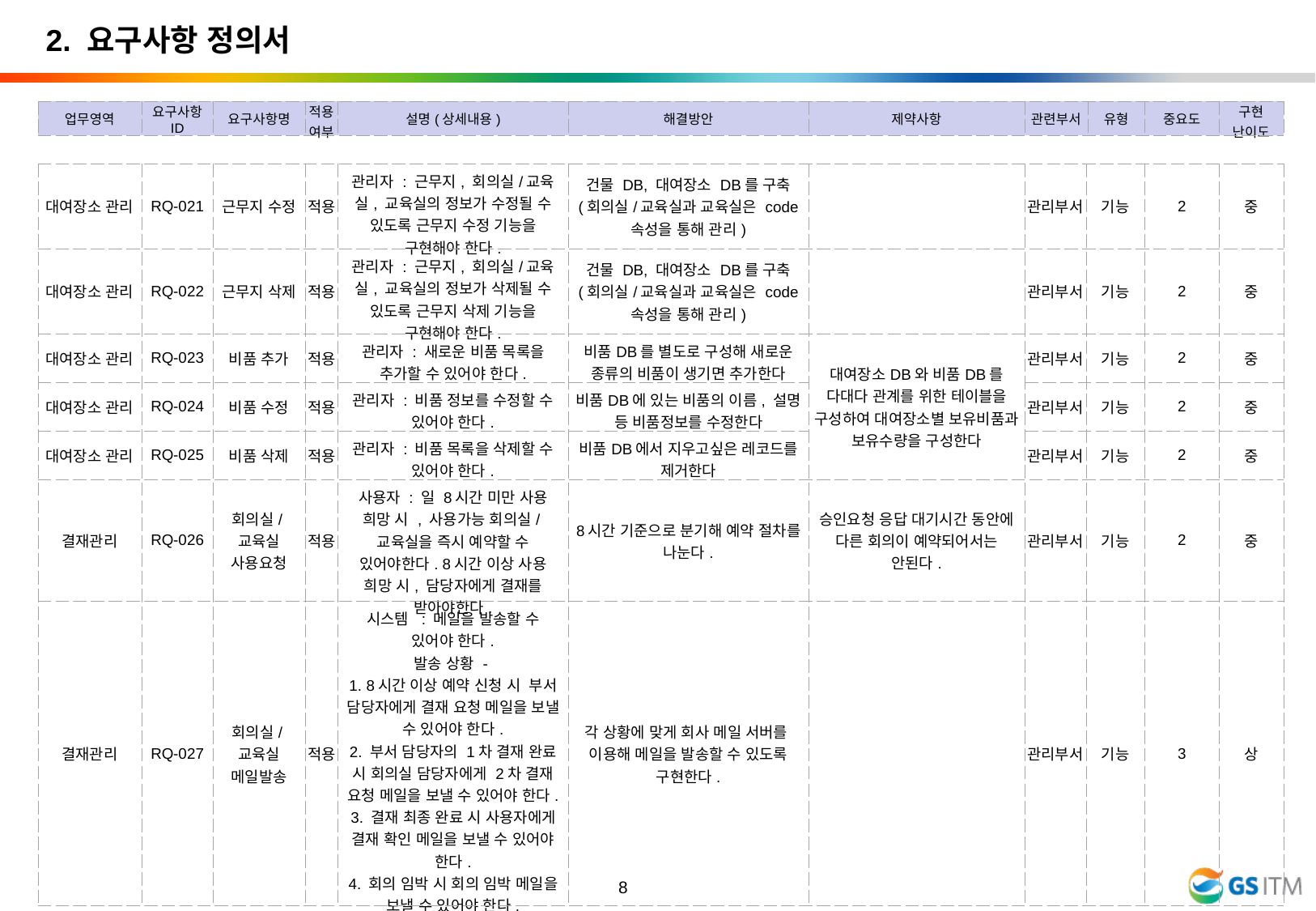

2. 요구사항 정의서
| 업무영역 | 요구사항 ID | 요구사항명 | 적용여부 | 설명(상세내용) | 해결방안 | 제약사항 | 관련부서 | 유형 | 중요도 | 구현 난이도 |
| --- | --- | --- | --- | --- | --- | --- | --- | --- | --- | --- |
| 대여장소 관리 | RQ-021 | 근무지 수정 | 적용 | 관리자 : 근무지, 회의실/교육실, 교육실의 정보가 수정될 수 있도록 근무지 수정 기능을 구현해야 한다. | 건물 DB, 대여장소 DB를 구축 (회의실/교육실과 교육실은 code 속성을 통해 관리) |  | 관리부서 | 기능 | 2 | 중 |
| --- | --- | --- | --- | --- | --- | --- | --- | --- | --- | --- |
| 대여장소 관리 | RQ-022 | 근무지 삭제 | 적용 | 관리자 : 근무지, 회의실/교육실, 교육실의 정보가 삭제될 수 있도록 근무지 삭제 기능을 구현해야 한다. | 건물 DB, 대여장소 DB를 구축 (회의실/교육실과 교육실은 code 속성을 통해 관리) |  | 관리부서 | 기능 | 2 | 중 |
| 대여장소 관리 | RQ-023 | 비품 추가 | 적용 | 관리자 : 새로운 비품 목록을 추가할 수 있어야 한다. | 비품DB를 별도로 구성해 새로운 종류의 비품이 생기면 추가한다 | 대여장소DB와 비품DB를 다대다 관계를 위한 테이블을 구성하여 대여장소별 보유비품과 보유수량을 구성한다 | 관리부서 | 기능 | 2 | 중 |
| 대여장소 관리 | RQ-024 | 비품 수정 | 적용 | 관리자 : 비품 정보를 수정할 수 있어야 한다. | 비품DB에 있는 비품의 이름, 설명 등 비품정보를 수정한다 |  | 관리부서 | 기능 | 2 | 중 |
| 대여장소 관리 | RQ-025 | 비품 삭제 | 적용 | 관리자 : 비품 목록을 삭제할 수 있어야 한다. | 비품DB에서 지우고싶은 레코드를 제거한다 |  | 관리부서 | 기능 | 2 | 중 |
| 결재관리 | RQ-026 | 회의실/교육실 사용요청 | 적용 | 사용자 : 일 8시간 미만 사용 희망 시 , 사용가능 회의실/교육실을 즉시 예약할 수 있어야한다. 8시간 이상 사용 희망 시, 담당자에게 결재를 받아야한다. | 8시간 기준으로 분기해 예약 절차를 나눈다. | 승인요청 응답 대기시간 동안에 다른 회의이 예약되어서는 안된다. | 관리부서 | 기능 | 2 | 중 |
| 결재관리 | RQ-027 | 회의실/교육실 메일발송 | 적용 | 시스템 : 메일을 발송할 수 있어야 한다. 발송 상황 - 1. 8시간 이상 예약 신청 시 부서 담당자에게 결재 요청 메일을 보낼 수 있어야 한다. 2. 부서 담당자의 1차 결재 완료 시 회의실 담당자에게 2차 결재 요청 메일을 보낼 수 있어야 한다. 3. 결재 최종 완료 시 사용자에게 결재 확인 메일을 보낼 수 있어야 한다. 4. 회의 임박 시 회의 임박 메일을 보낼 수 있어야 한다. | 각 상황에 맞게 회사 메일 서버를 이용해 메일을 발송할 수 있도록 구현한다. |  | 관리부서 | 기능 | 3 | 상 |